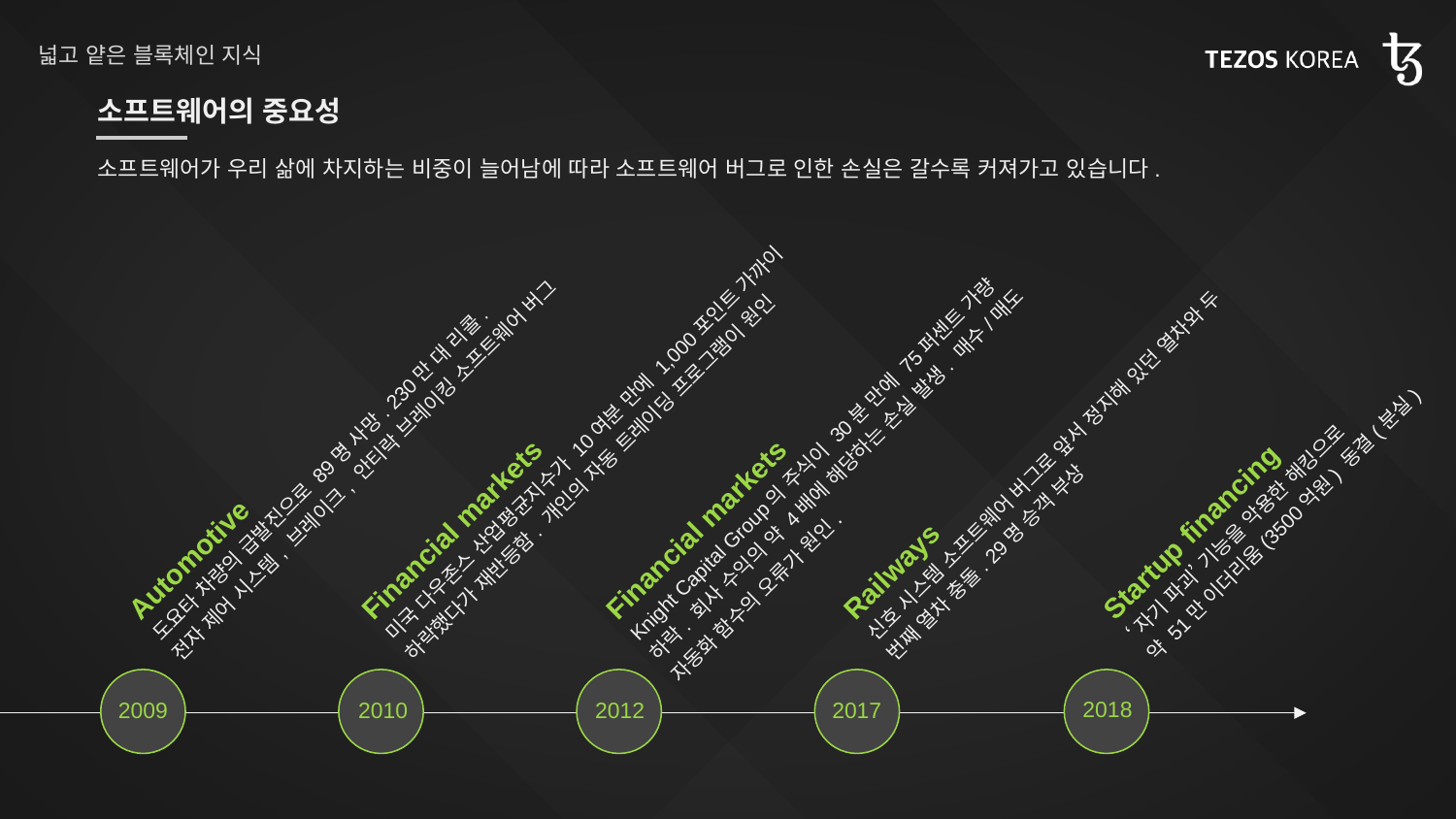

# 넓고 얕은 블록체인 지식
소프트웨어의 중요성
소프트웨어가 우리 삶에 차지하는 비중이 늘어남에 따라 소프트웨어 버그로 인한 손실은 갈수록 커져가고 있습니다.
Financial markets
미국 다우존스 산업평균지수가 10여분 만에 1,000포인트 가까이 하락했다가 재반등함. 개인의 자동 트레이딩 프로그램이 원인
Automotive
도요타 차량의 급발진으로 89명 사망. 230만 대 리콜.
전자 제어 시스템, 브레이크, 안티락 브레이킹 소프트웨어 버그

Financial markets
Knight Capital Group의 주식이 30분 만에 75퍼센트 가량 하락. 회사 수익의 약 4배에 해당하는 손실 발생. 매수/매도 자동화 함수의 오류가 원인.
Railways
신호 시스템 소프트웨어 버그로 앞서 정지해 있던 열차와 두 번째 열차 충돌. 29명 승객 부상

Startup financing
‘자기 파괴’ 기능을 악용한 해킹으로
약 51만 이더리움(3500억원) 동결(분실)

2018
2010
2017
2012
2009